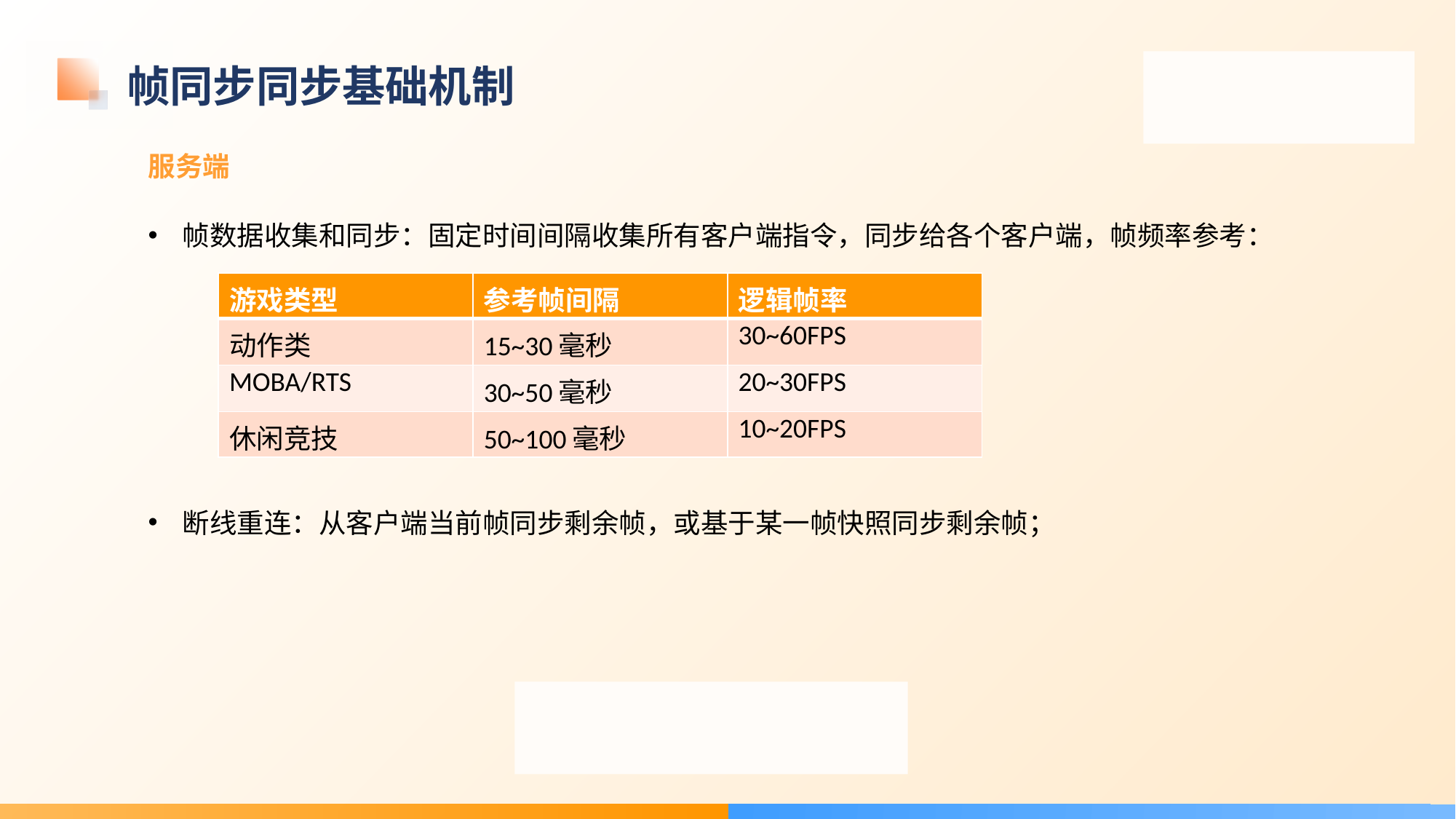

# 帧同步同步基础机制

服务端
帧数据收集和同步：固定时间间隔收集所有客户端指令，同步给各个客户端，帧频率参考：

| 游戏类型 | 参考帧间隔 | 逻辑帧率 |
| --- | --- | --- |
| 动作类 | 15~30毫秒 | 30~60FPS |
| MOBA/RTS | 30~50毫秒 | 20~30FPS |
| 休闲竞技 | 50~100毫秒 | 10~20FPS |
断线重连：从客户端当前帧同步剩余帧，或基于某一帧快照同步剩余帧；